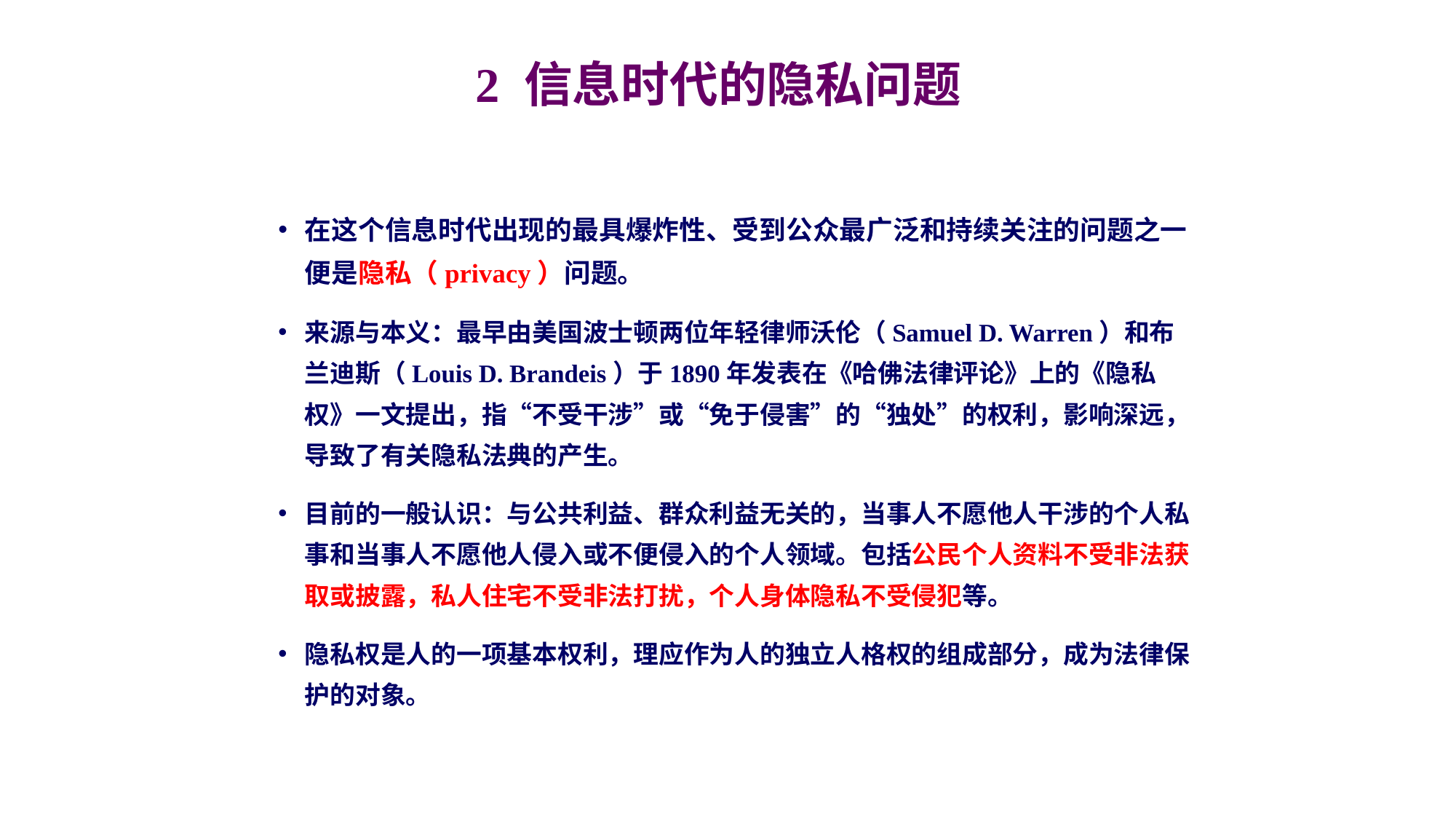

# 2 信息时代的隐私问题
在这个信息时代出现的最具爆炸性、受到公众最广泛和持续关注的问题之一便是隐私（privacy）问题。
来源与本义：最早由美国波士顿两位年轻律师沃伦（Samuel D. Warren）和布兰迪斯（Louis D. Brandeis）于1890年发表在《哈佛法律评论》上的《隐私权》一文提出，指“不受干涉”或“免于侵害”的“独处”的权利，影响深远，导致了有关隐私法典的产生。
目前的一般认识：与公共利益、群众利益无关的，当事人不愿他人干涉的个人私事和当事人不愿他人侵入或不便侵入的个人领域。包括公民个人资料不受非法获取或披露，私人住宅不受非法打扰，个人身体隐私不受侵犯等。
隐私权是人的一项基本权利，理应作为人的独立人格权的组成部分，成为法律保护的对象。